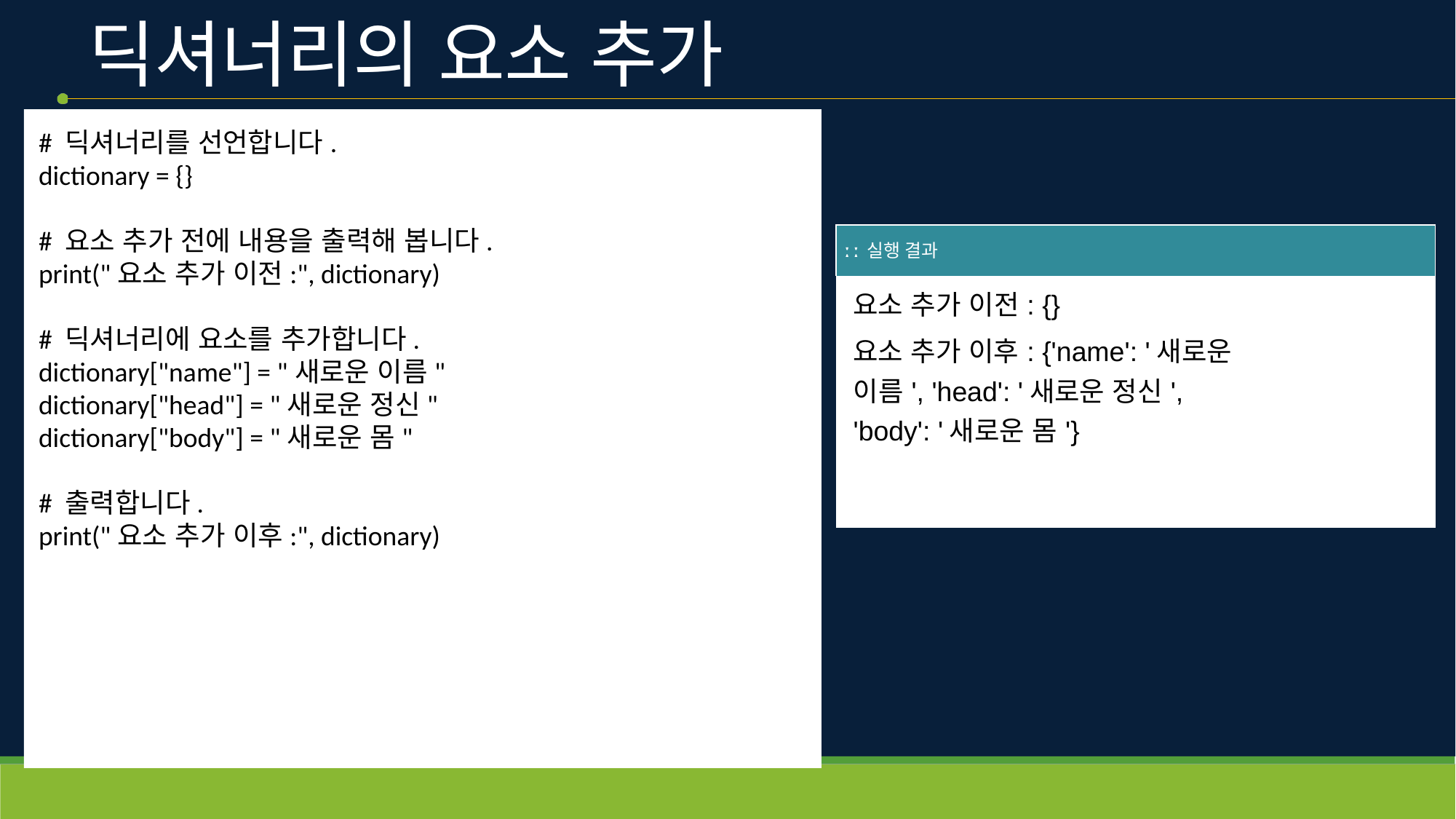

# 딕셔너리의 요소 추가

# 딕셔너리를 선언합니다.
dictionary = {}
# 요소 추가 전에 내용을 출력해 봅니다.
print("요소 추가 이전:", dictionary)
# 딕셔너리에 요소를 추가합니다.
dictionary["name"] = "새로운 이름"
dictionary["head"] = "새로운 정신"
dictionary["body"] = "새로운 몸"
# 출력합니다.
print("요소 추가 이후:", dictionary)

| ː ː 실행 결과 |
| --- |
| 요소 추가 이전: {} 요소 추가 이후: {'name': '새로운 이름', 'head': '새로운 정신', 'body': '새로운 몸'} |